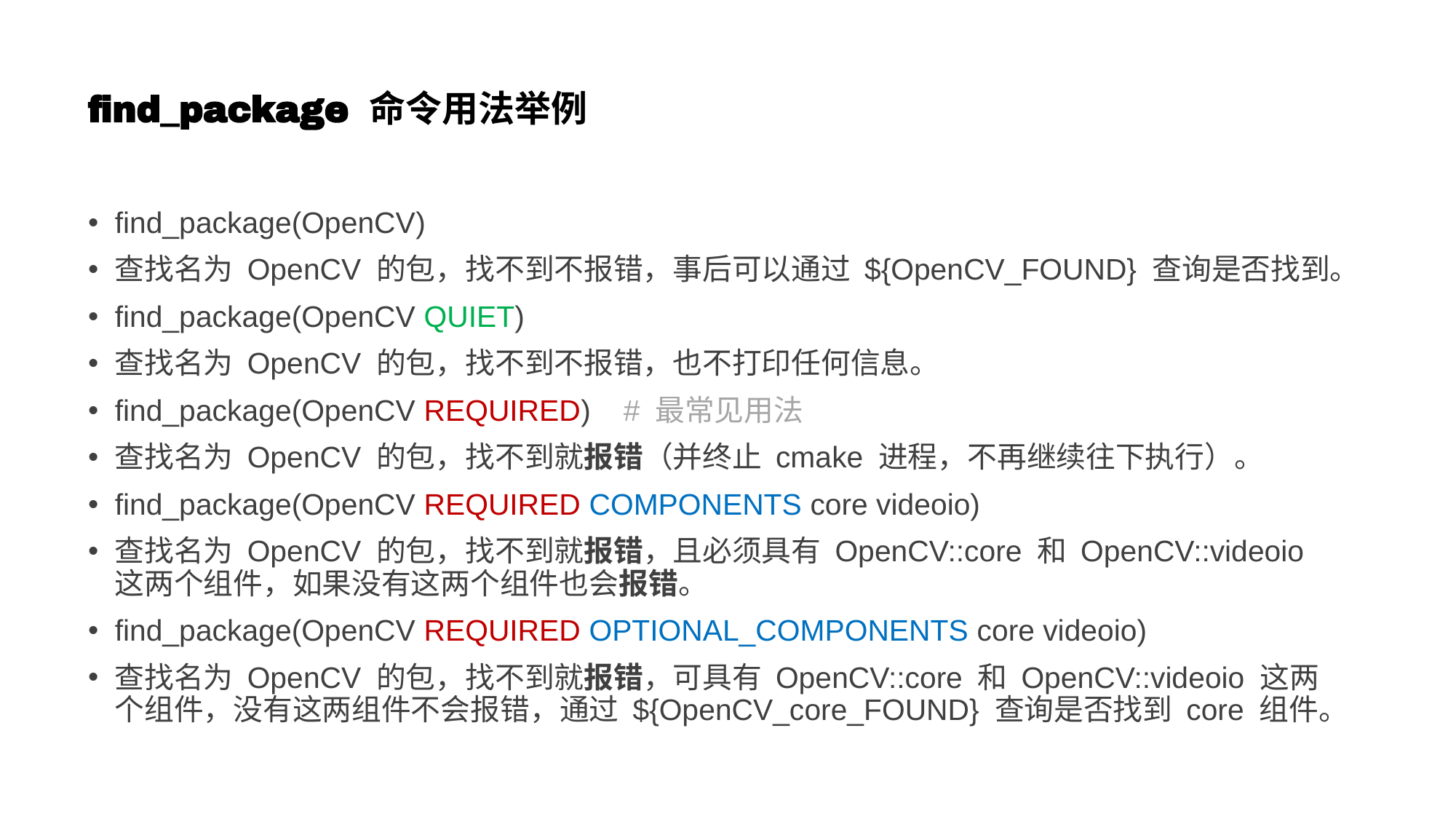

# find_package 命令用法举例
find_package(OpenCV)
查找名为 OpenCV 的包，找不到不报错，事后可以通过 ${OpenCV_FOUND} 查询是否找到。
find_package(OpenCV QUIET)
查找名为 OpenCV 的包，找不到不报错，也不打印任何信息。
find_package(OpenCV REQUIRED)    # 最常见用法
查找名为 OpenCV 的包，找不到就报错（并终止 cmake 进程，不再继续往下执行）。
find_package(OpenCV REQUIRED COMPONENTS core videoio)
查找名为 OpenCV 的包，找不到就报错，且必须具有 OpenCV::core 和 OpenCV::videoio 这两个组件，如果没有这两个组件也会报错。
find_package(OpenCV REQUIRED OPTIONAL_COMPONENTS core videoio)
查找名为 OpenCV 的包，找不到就报错，可具有 OpenCV::core 和 OpenCV::videoio 这两个组件，没有这两组件不会报错，通过 ${OpenCV_core_FOUND} 查询是否找到 core 组件。